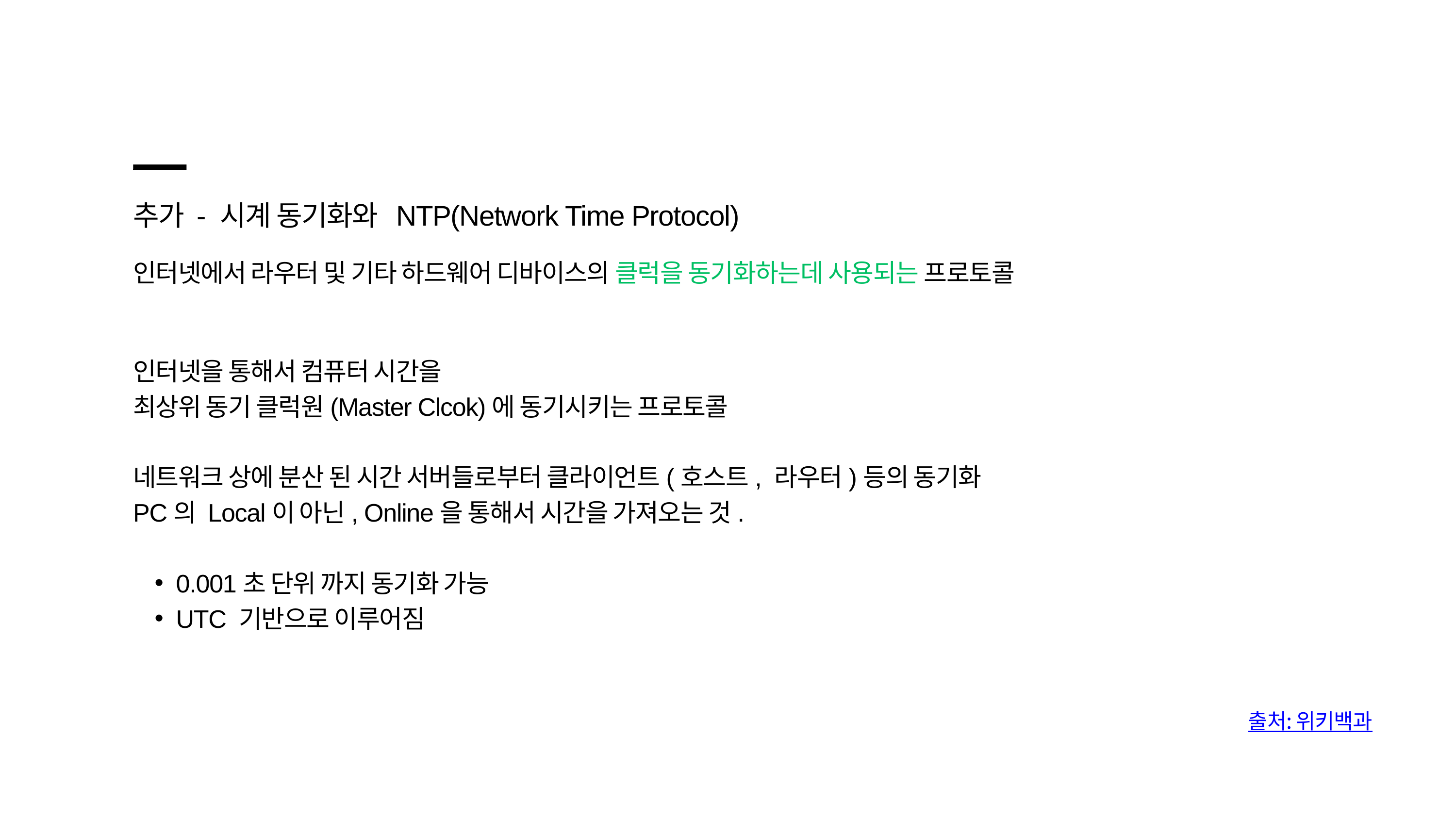

추가 - 시계 동기화와  NTP(Network Time Protocol)
인터넷에서 라우터 및 기타 하드웨어 디바이스의 클럭을 동기화하는데 사용되는 프로토콜
인터넷을 통해서 컴퓨터 시간을
최상위 동기 클럭원(Master Clcok)에 동기시키는 프로토콜

네트워크 상에 분산 된 시간 서버들로부터 클라이언트(호스트, 라우터)등의 동기화
PC의 Local이 아닌, Online을 통해서 시간을 가져오는 것.

0.001초 단위 까지 동기화 가능
UTC 기반으로 이루어짐
출처: 위키백과